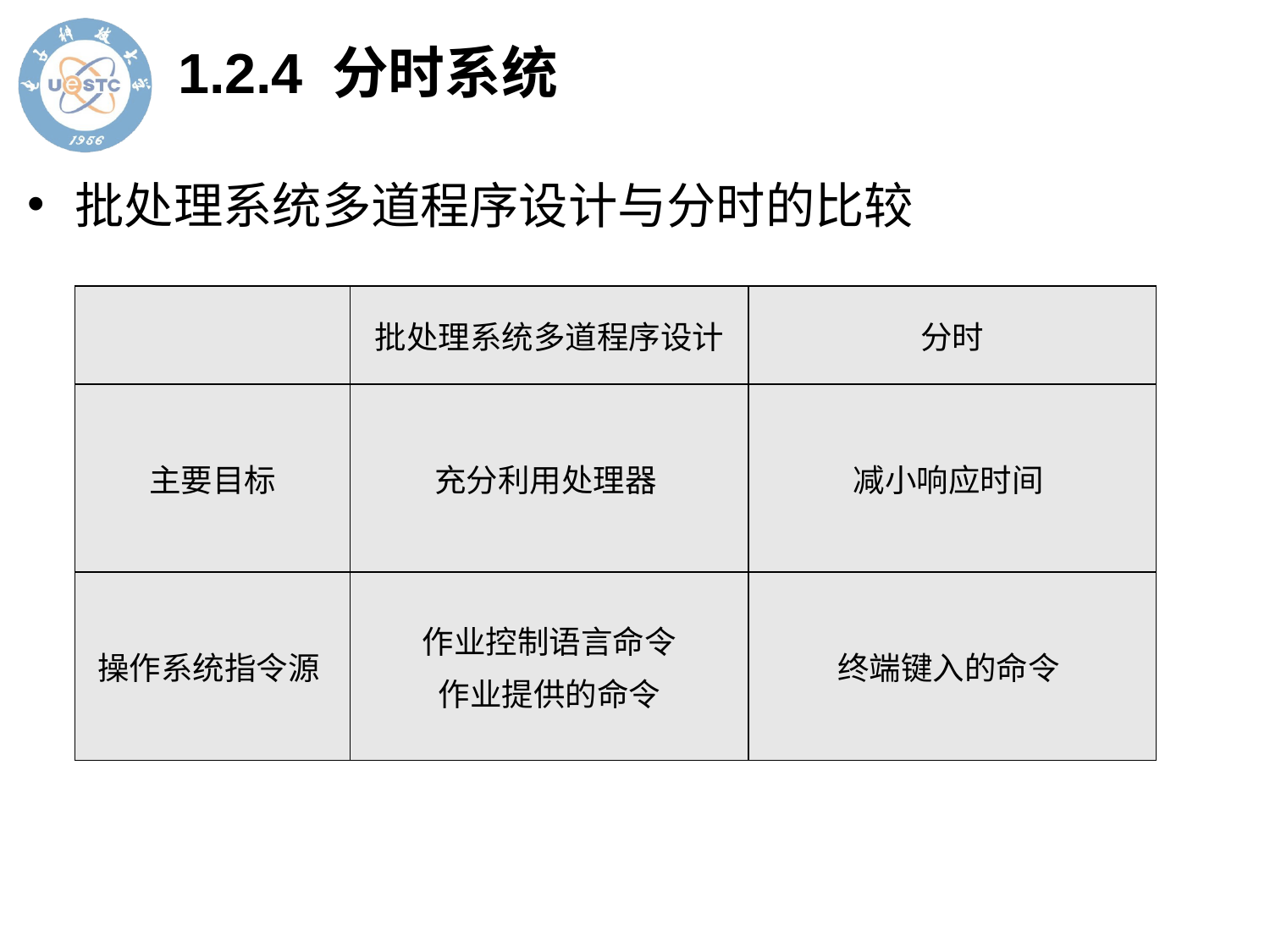

# 1.2.4 分时系统
批处理系统多道程序设计与分时的比较

|  | 批处理系统多道程序设计 | 分时 |
| --- | --- | --- |
| 主要目标 | 充分利用处理器 | 减小响应时间 |
| 操作系统指令源 | 作业控制语言命令 作业提供的命令 | 终端键入的命令 |